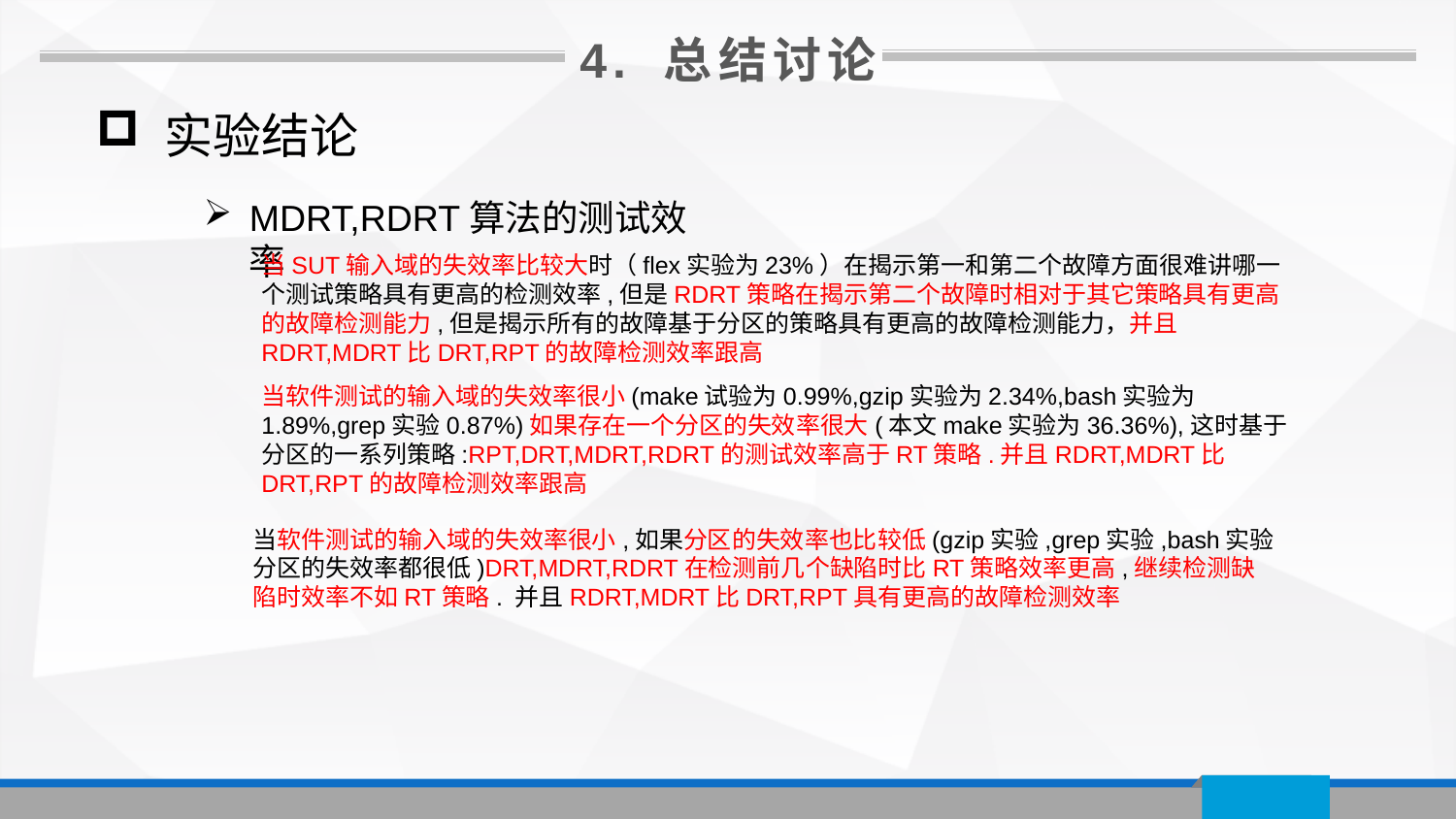

4. 总结讨论

 实验结论
MDRT,RDRT算法的测试效率
当SUT输入域的失效率比较大时（flex实验为23%）在揭示第一和第二个故障方面很难讲哪一个测试策略具有更高的检测效率,但是RDRT策略在揭示第二个故障时相对于其它策略具有更高的故障检测能力,但是揭示所有的故障基于分区的策略具有更高的故障检测能力，并且RDRT,MDRT比DRT,RPT的故障检测效率跟高

当软件测试的输入域的失效率很小(make试验为0.99%,gzip实验为2.34%,bash实验为1.89%,grep实验0.87%)如果存在一个分区的失效率很大(本文make实验为36.36%),这时基于分区的一系列策略:RPT,DRT,MDRT,RDRT的测试效率高于RT策略.并且RDRT,MDRT比DRT,RPT的故障检测效率跟高
当软件测试的输入域的失效率很小,如果分区的失效率也比较低(gzip实验,grep实验,bash实验分区的失效率都很低)DRT,MDRT,RDRT在检测前几个缺陷时比RT策略效率更高,继续检测缺陷时效率不如RT策略. 并且RDRT,MDRT比DRT,RPT具有更高的故障检测效率